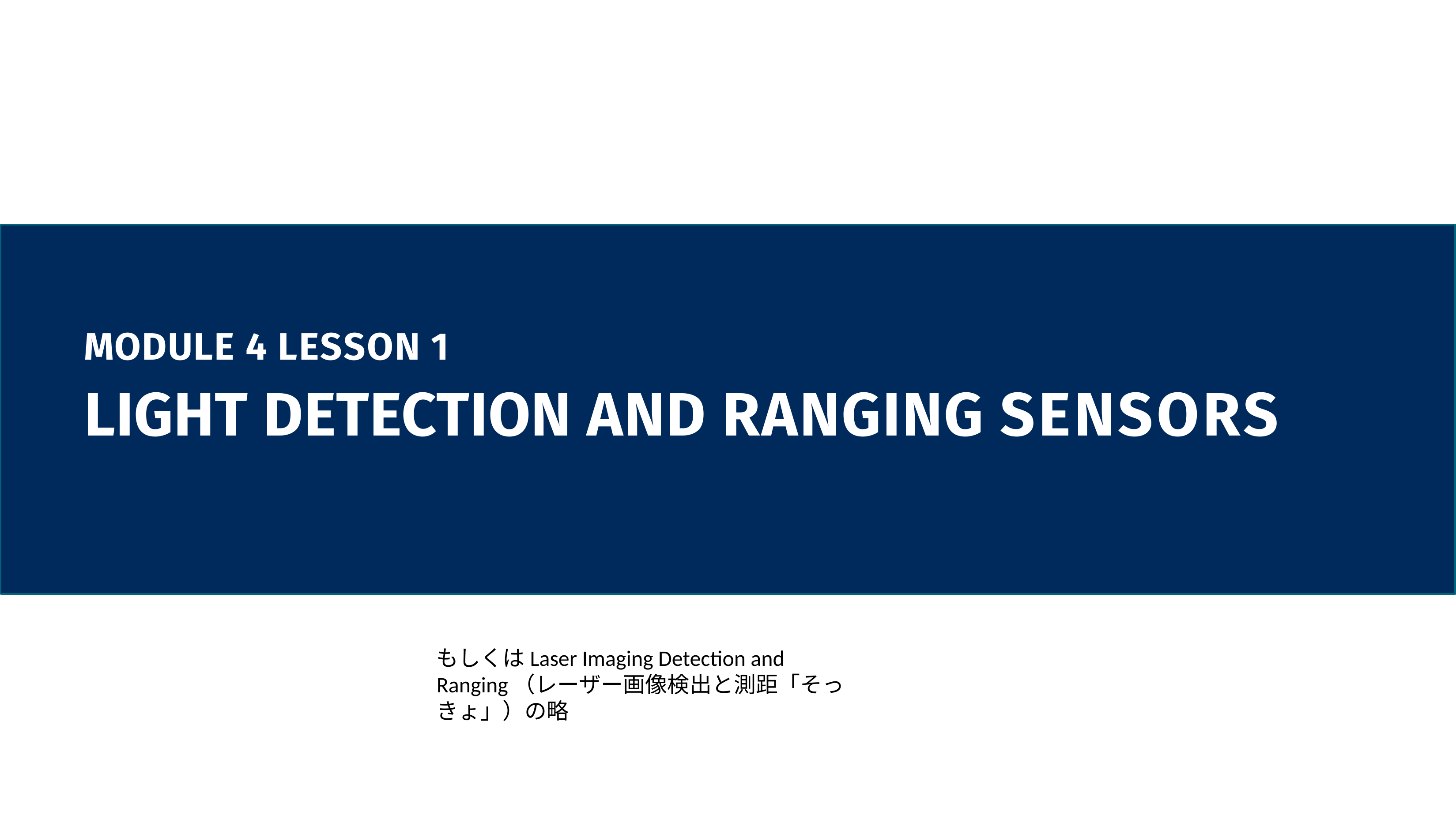

# MODULE 4 LESSON 1
LIGHT DETECTION AND RANGING SENSORS
もしくはLaser Imaging Detection and Ranging（レーザー画像検出と測距「そっきょ」）の略